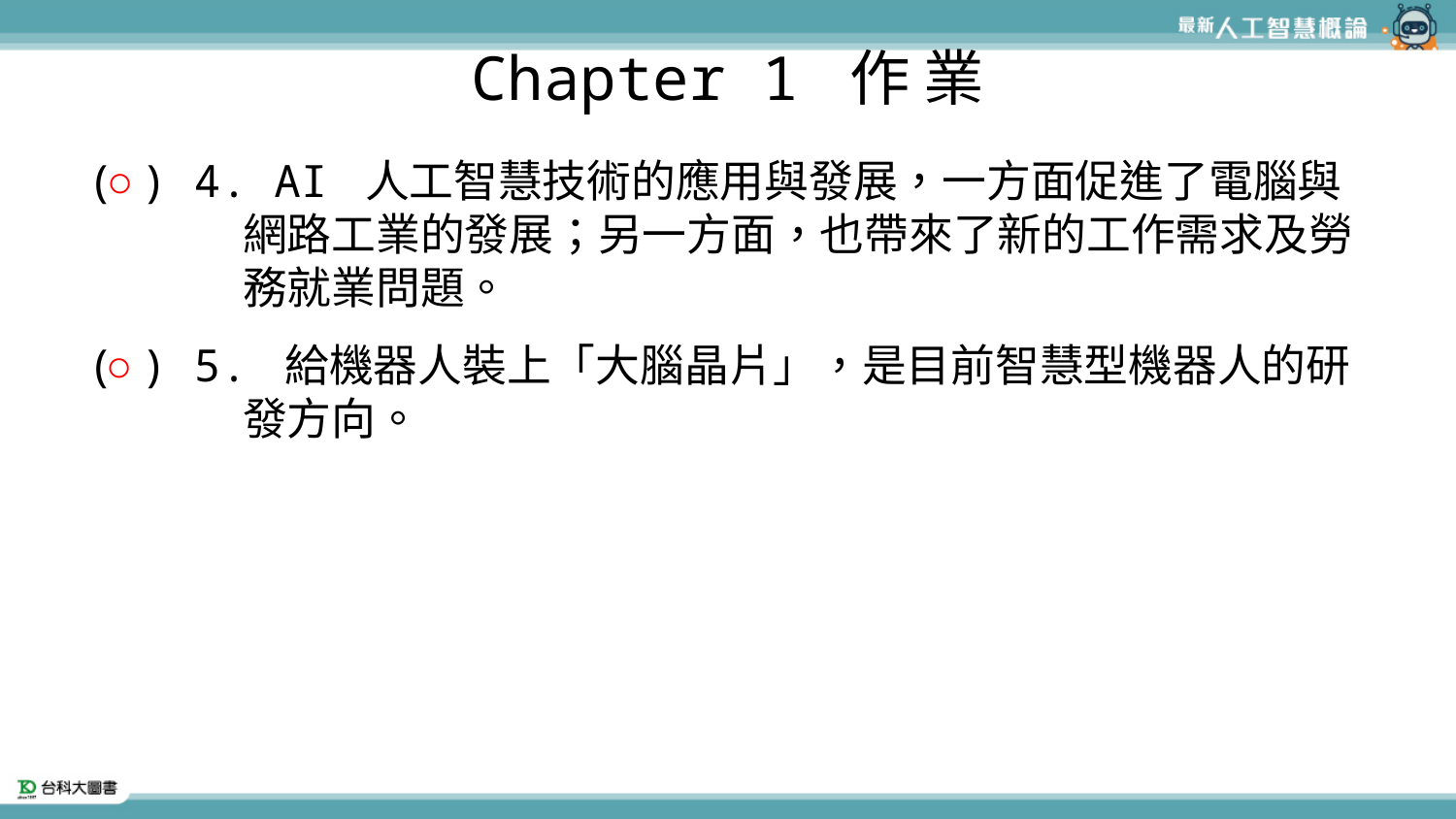

# Chapter 1 作 業
( ) 4. AI 人工智慧技術的應用與發展，一方面促進了電腦與網路工業的發展；另一方面，也帶來了新的工作需求及勞務就業問題。
( ) 5. 給機器人裝上「大腦晶片」，是目前智慧型機器人的研發方向。

○
○